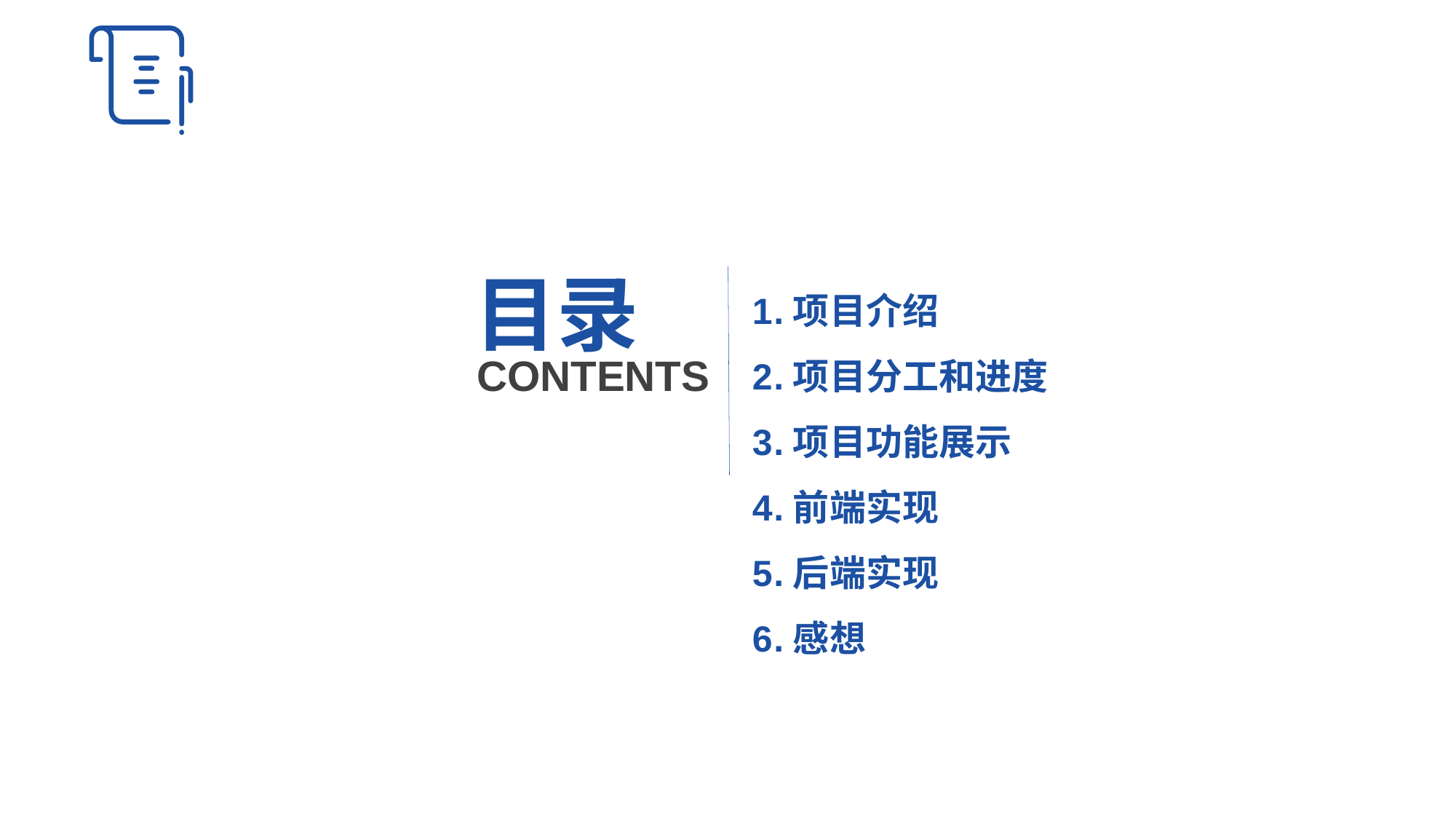

目录
项目介绍
项目分工和进度
项目功能展示
前端实现
后端实现
感想

CONTENTS